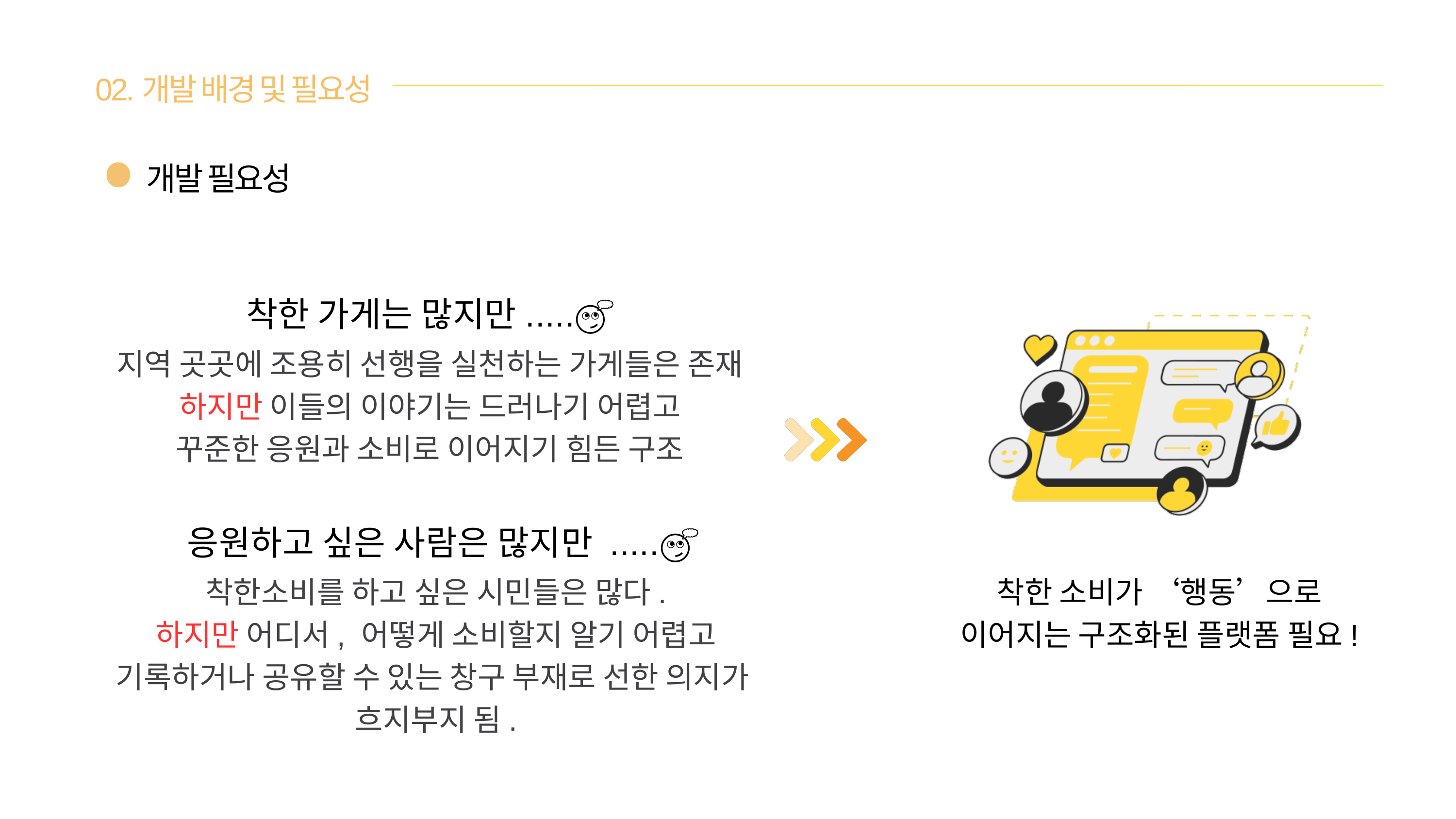

02.개발 배경 및 필요성

개발 필요성

착한 가게는 많지만.....🤔

지역 곳곳에 조용히 선행을 실천하는 가게들은 존재
하지만 이들의 이야기는 드러나기 어렵고
꾸준한 응원과 소비로 이어지기 힘든 구조

응원하고 싶은 사람은 많지만 .....🤔
착한소비를 하고 싶은 시민들은 많다.
하지만 어디서, 어떻게 소비할지 알기 어렵고
기록하거나 공유할 수 있는 창구 부재로 선한 의지가
흐지부지 됨.
착한 소비가 ‘행동’으로 이어지는 구조화된 플랫폼 필요!